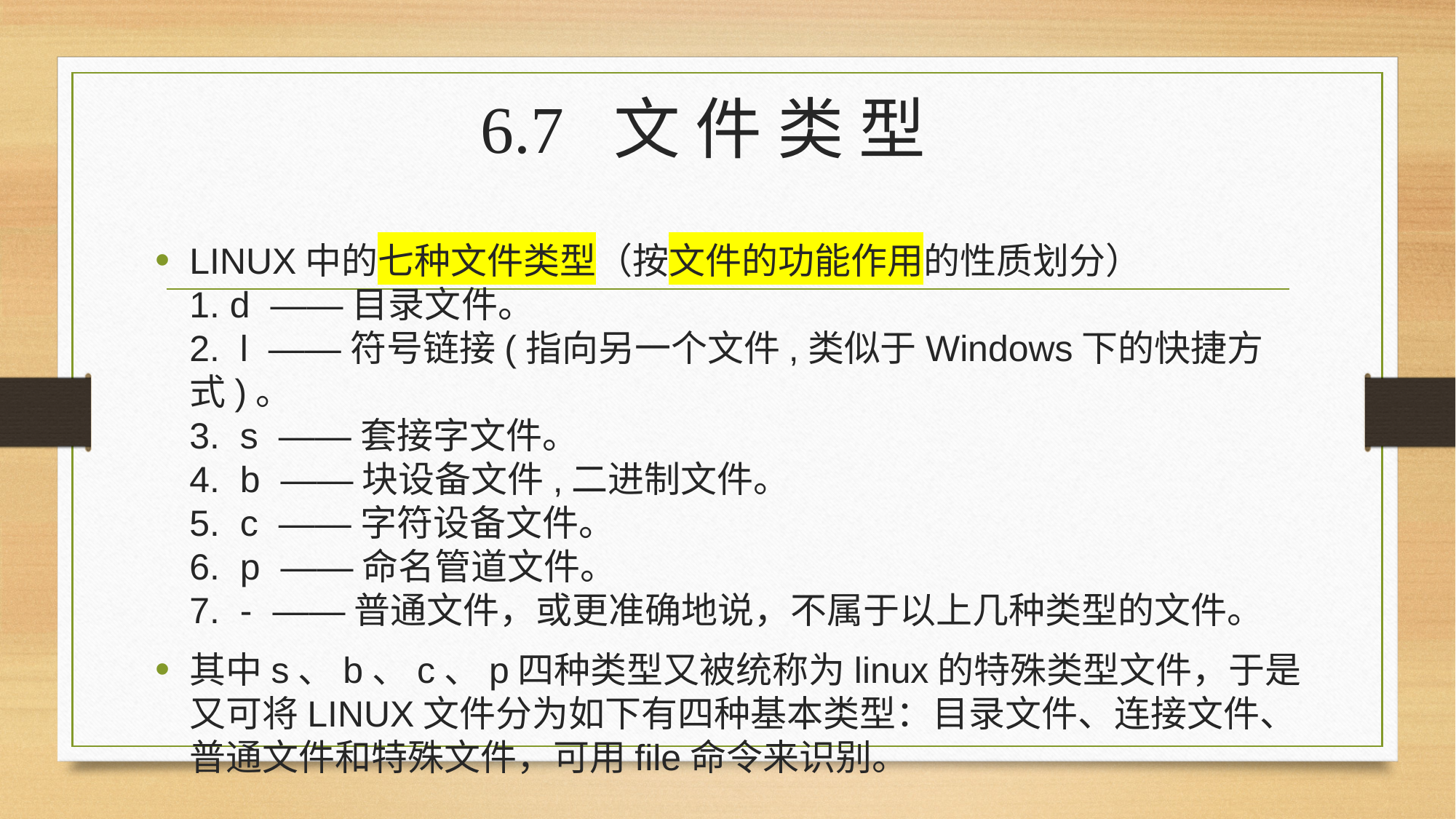

# 6.7  文 件 类 型
LINUX中的七种文件类型（按文件的功能作用的性质划分）
1. d  ——目录文件。
2.  l  ——符号链接(指向另一个文件,类似于Windows下的快捷方式)。
3.  s  ——套接字文件。
4.  b  ——块设备文件,二进制文件。
5.  c  ——字符设备文件。
6.  p  ——命名管道文件。
7.  -  ——普通文件，或更准确地说，不属于以上几种类型的文件。
其中s、b、c、p四种类型又被统称为linux的特殊类型文件，于是又可将LINUX文件分为如下有四种基本类型：目录文件、连接文件、普通文件和特殊文件，可用file命令来识别。